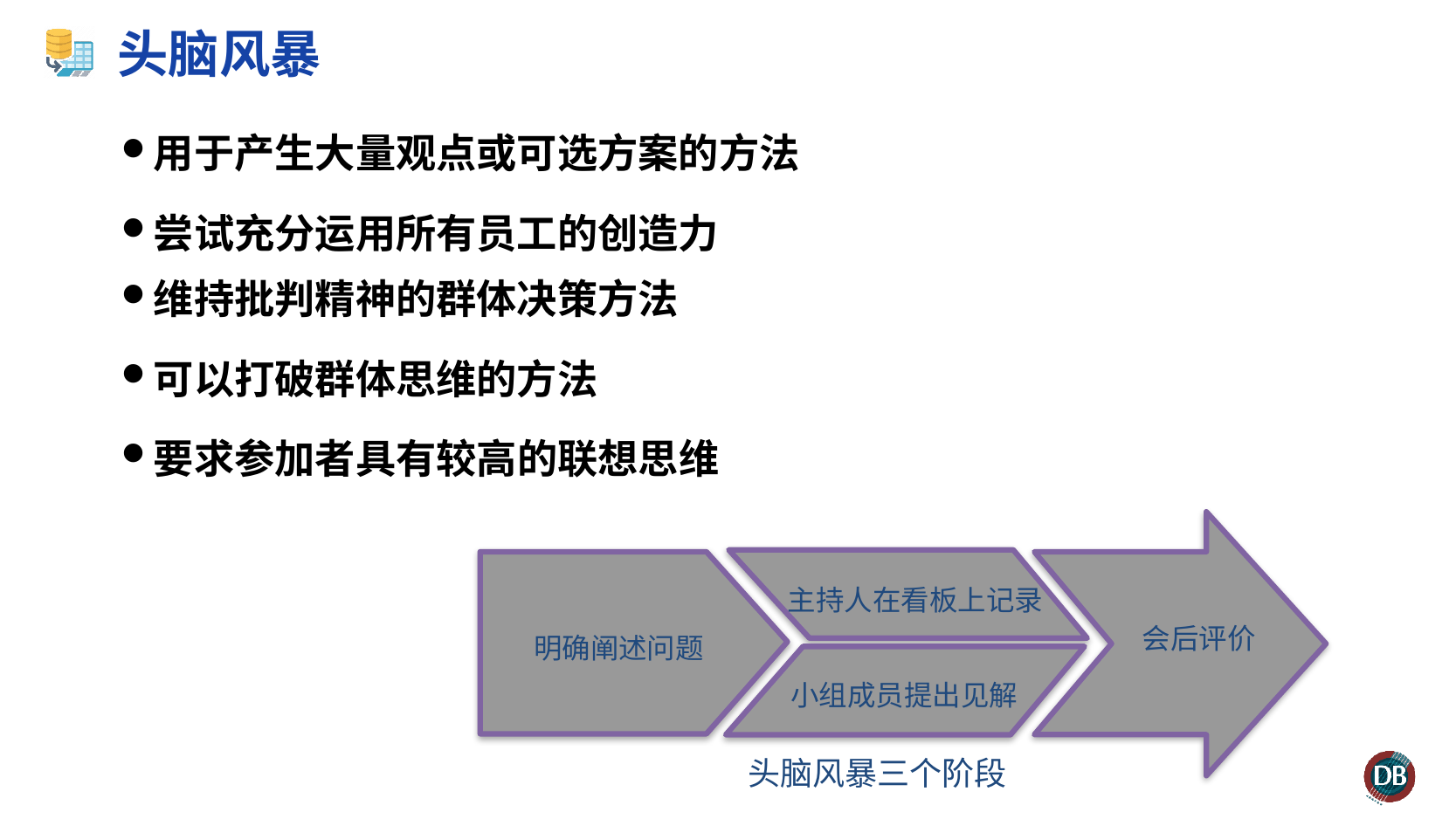

# 头脑风暴
用于产生大量观点或可选方案的方法
尝试充分运用所有员工的创造力
维持批判精神的群体决策方法
可以打破群体思维的方法
要求参加者具有较高的联想思维

主持人在看板上记录
会后评价
明确阐述问题

小组成员提出见解
头脑风暴三个阶段